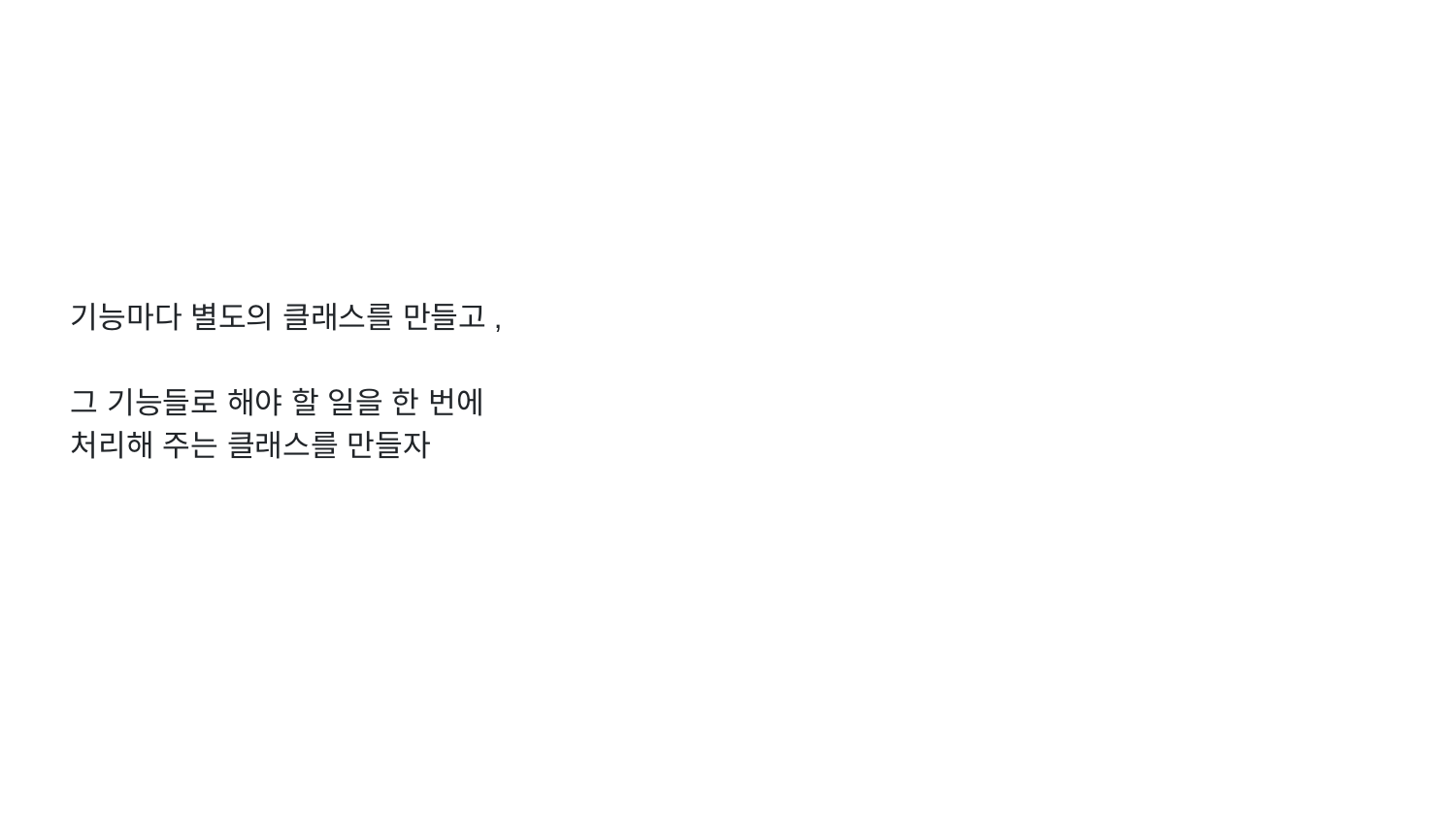

기능마다 별도의 클래스를 만들고,
그 기능들로 해야 할 일을 한 번에 처리해 주는 클래스를 만들자